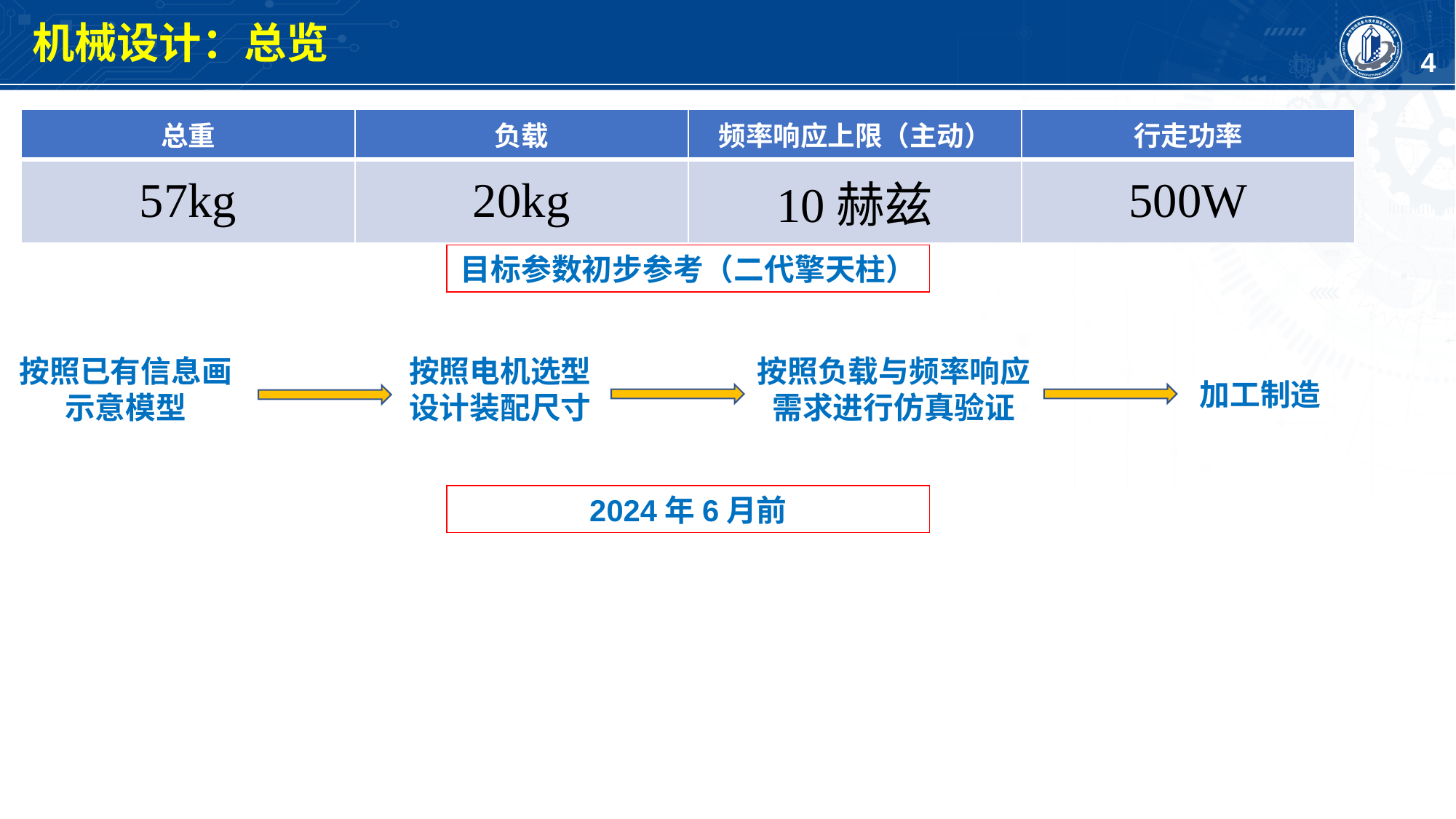

机械设计：总览
| 总重 | 负载 | 频率响应上限（主动） | 行走功率 |
| --- | --- | --- | --- |
| 57kg | 20kg | 10赫兹 | 500W |
目标参数初步参考（二代擎天柱）
按照已有信息画示意模型
按照电机选型设计装配尺寸
按照负载与频率响应需求进行仿真验证
加工制造

2024年6月前